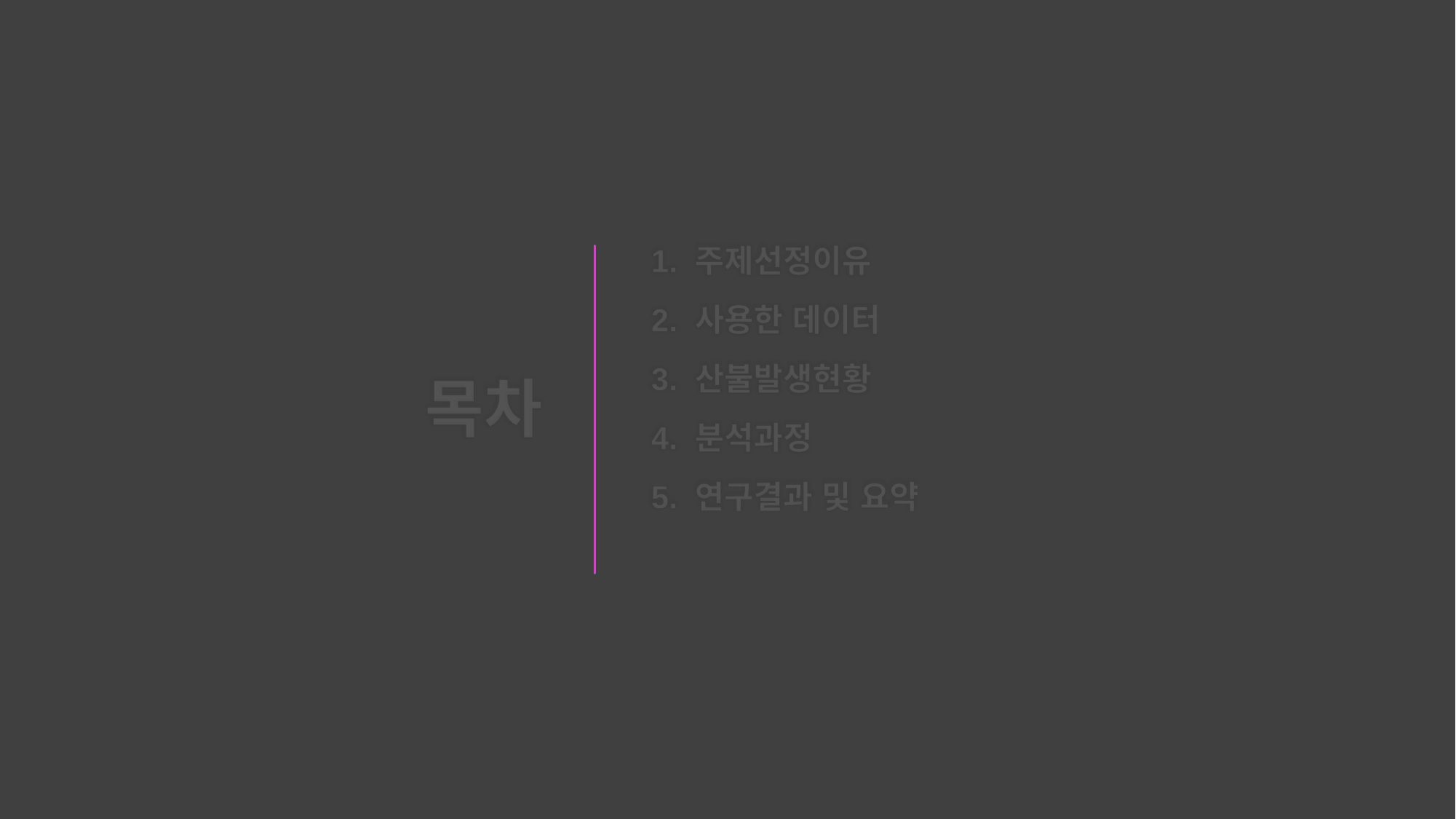

# 목차
1. 주제선정이유
2. 사용한 데이터
3. 산불발생현황
4. 분석과정
5. 연구결과 및 요약